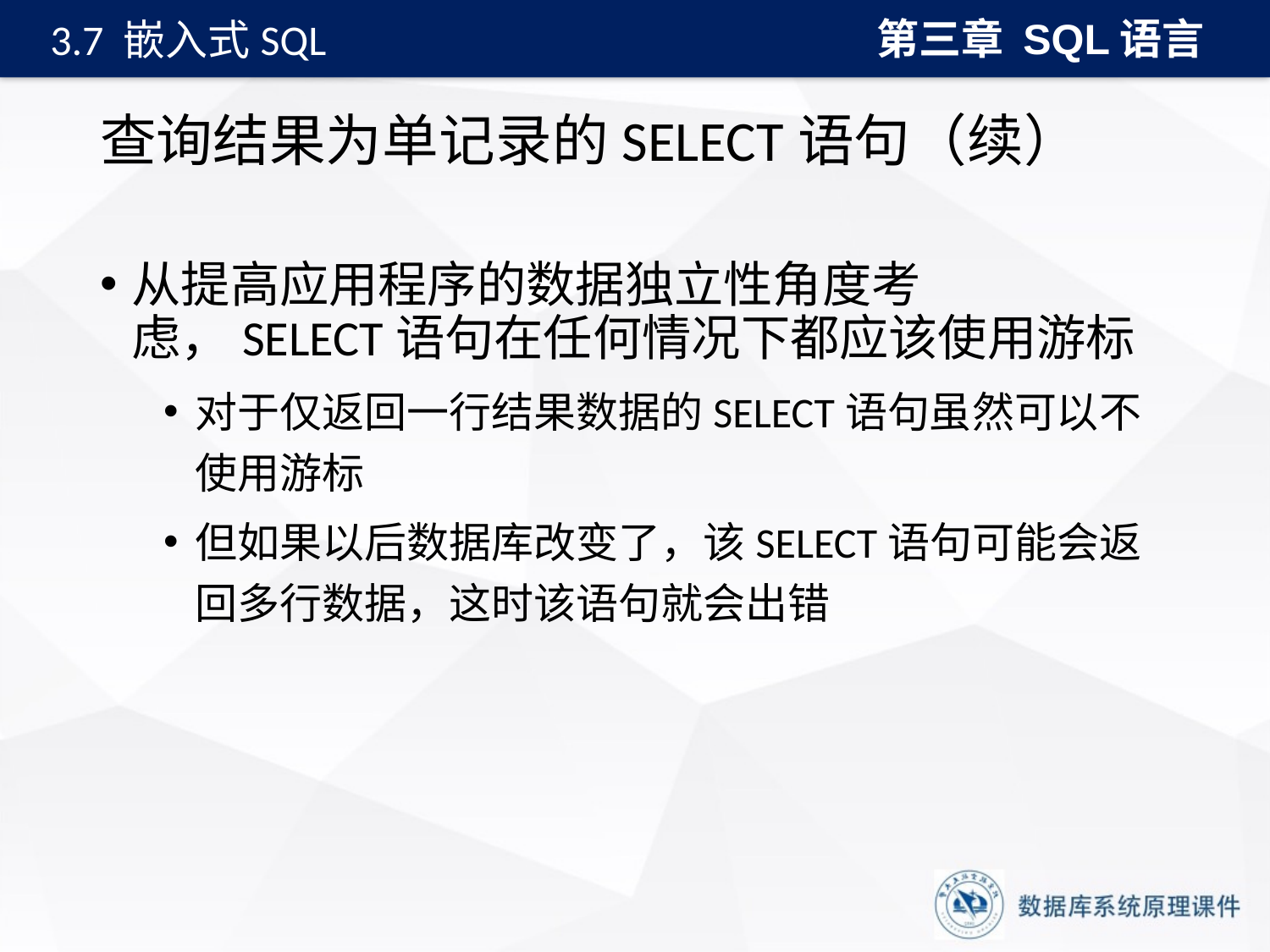

第三章 SQL语言
3.7 嵌入式SQL
# 查询结果为单记录的SELECT语句（续）
从提高应用程序的数据独立性角度考虑，SELECT语句在任何情况下都应该使用游标
对于仅返回一行结果数据的SELECT语句虽然可以不使用游标
但如果以后数据库改变了，该SELECT语句可能会返回多行数据，这时该语句就会出错